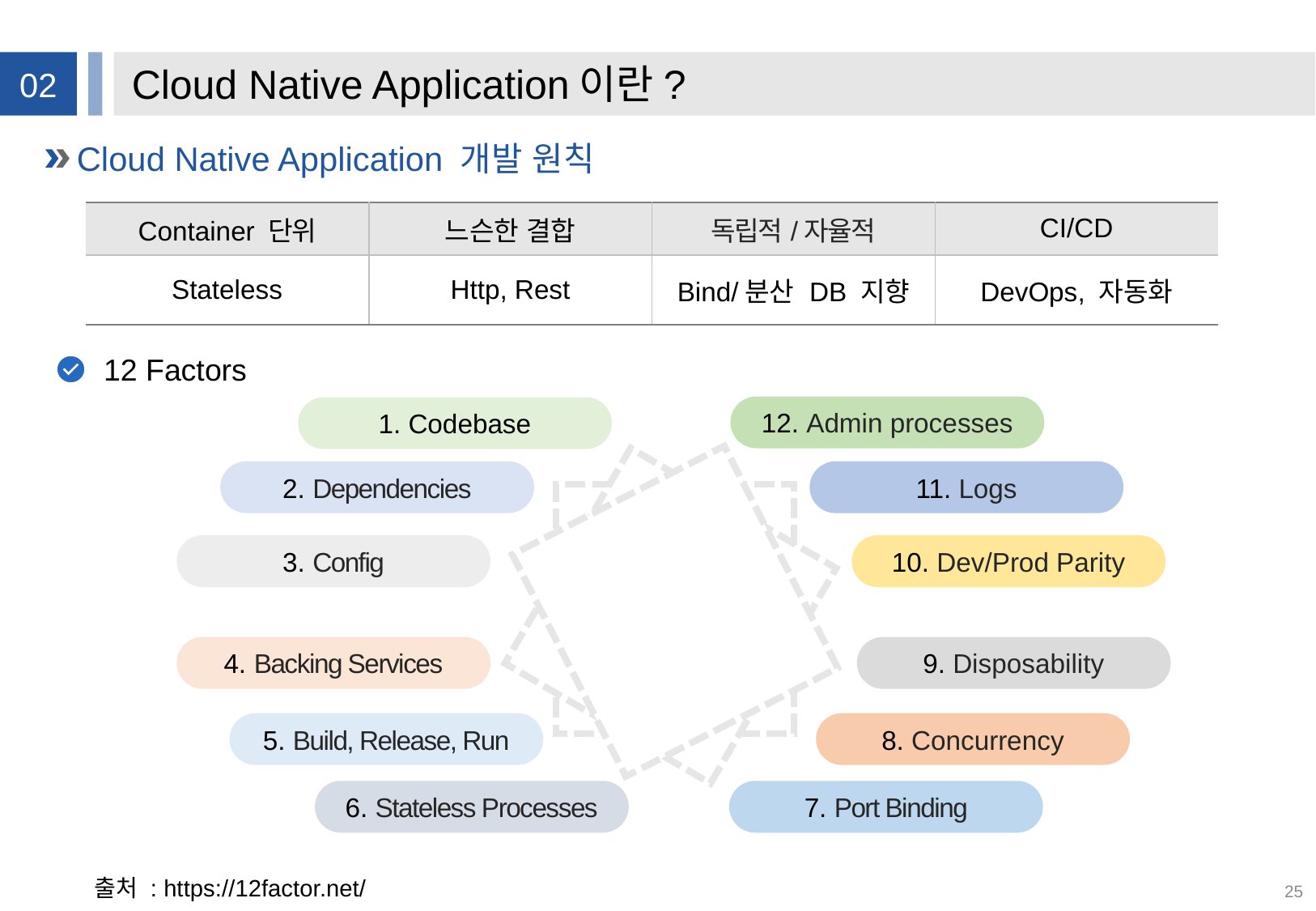

# Cloud Native Application이란?
02
Cloud Native Application 개발 원칙
| Container 단위 | 느슨한 결합 | 독립적/자율적 | CI/CD |
| --- | --- | --- | --- |
| Stateless | Http, Rest | Bind/분산 DB 지향 | DevOps, 자동화 |
12 Factors
12. Admin processes
1. Codebase
2. Dependencies
11. Logs

3. Config
10. Dev/Prod Parity
4. Backing Services
9. Disposability
5. Build, Release, Run
8. Concurrency
6. Stateless Processes
7. Port Binding
출처 : https://12factor.net/
25